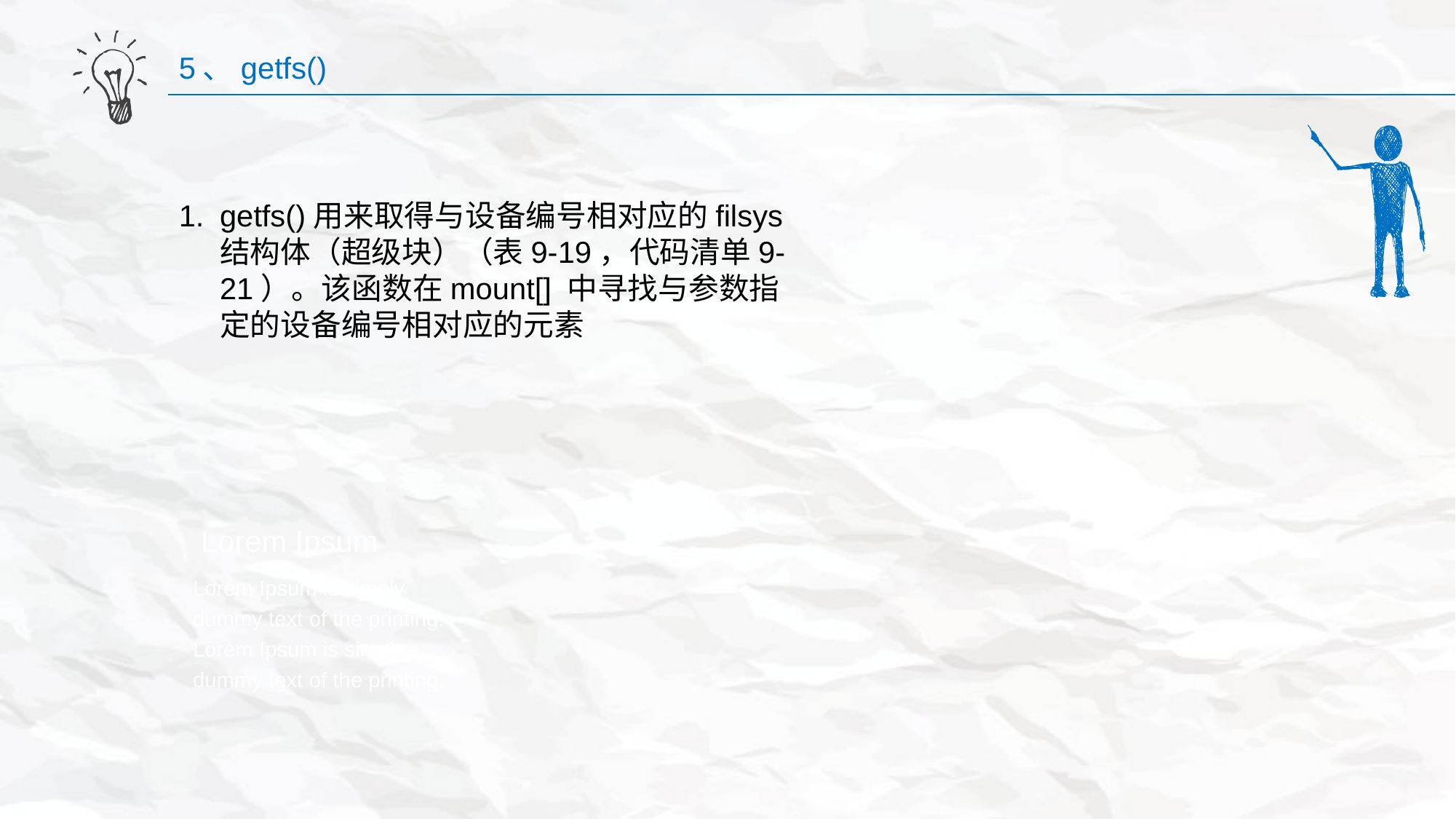

5、getfs()

getfs()用来取得与设备编号相对应的filsys结构体（超级块）（表9-19，代码清单9-21）。该函数在mount[] 中寻找与参数指定的设备编号相对应的元素
Lorem Ipsum
Lorem Ipsum is simply dummy text of the printing. Lorem Ipsum is simply dummy text of the printing.